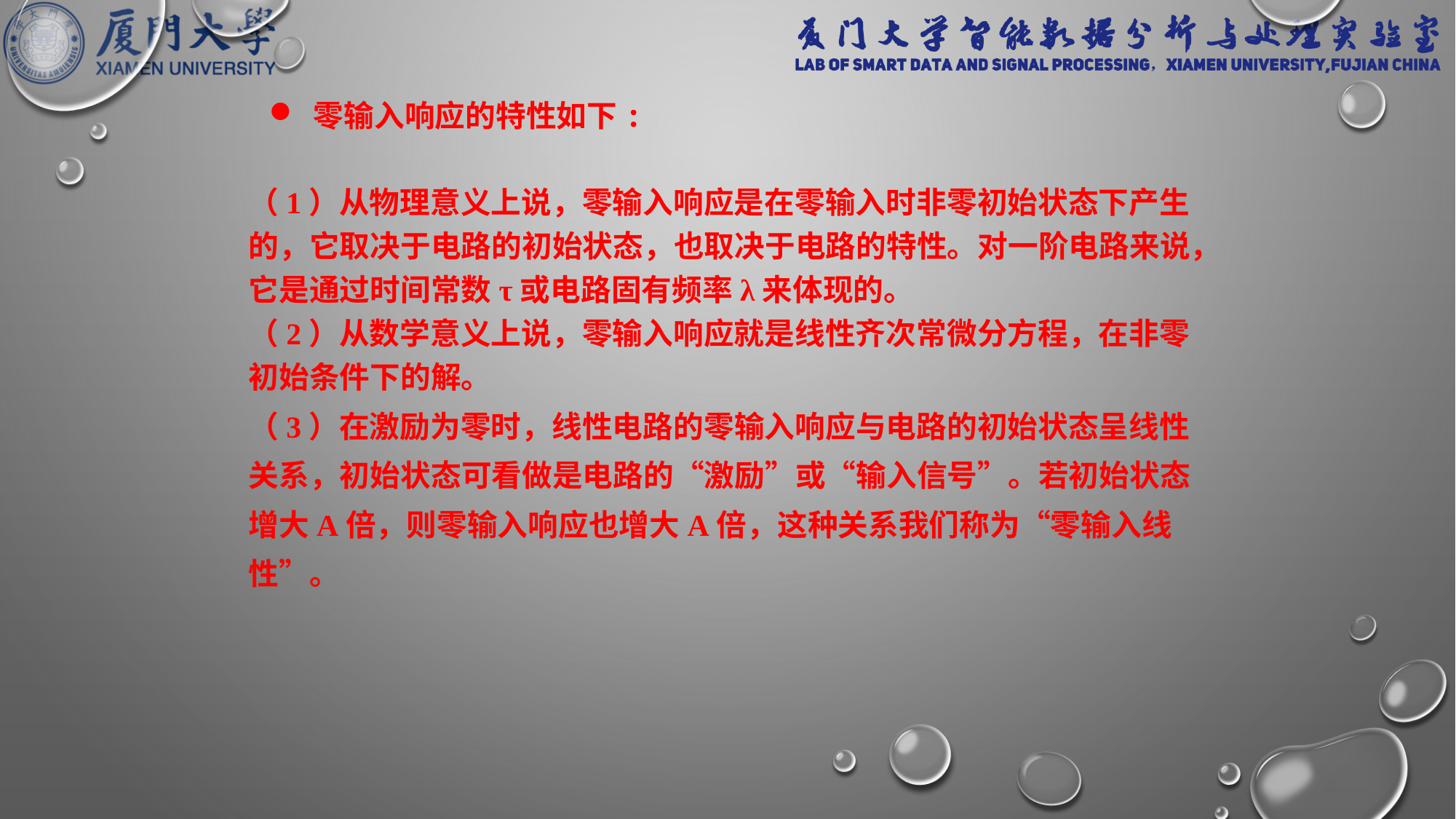

零输入响应的特性如下:
（1）从物理意义上说，零输入响应是在零输入时非零初始状态下产生的，它取决于电路的初始状态，也取决于电路的特性。对一阶电路来说，它是通过时间常数τ或电路固有频率λ来体现的。
（2）从数学意义上说，零输入响应就是线性齐次常微分方程，在非零初始条件下的解。
（3）在激励为零时，线性电路的零输入响应与电路的初始状态呈线性关系，初始状态可看做是电路的“激励”或“输入信号”。若初始状态增大A倍，则零输入响应也增大A倍，这种关系我们称为“零输入线性”。